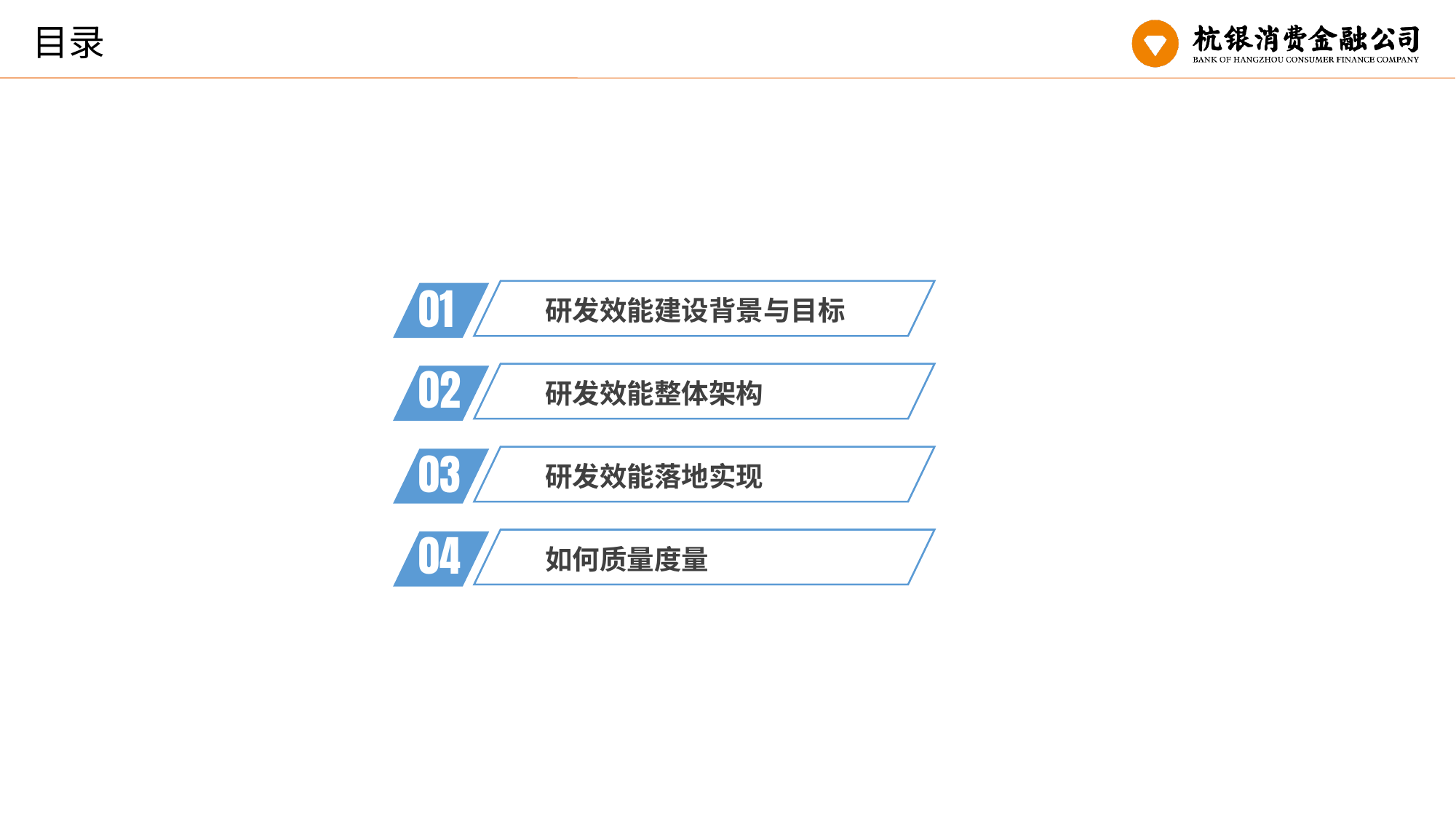

目录

01

研发效能建设背景与目标
02

研发效能整体架构
03

研发效能落地实现
04

如何质量度量